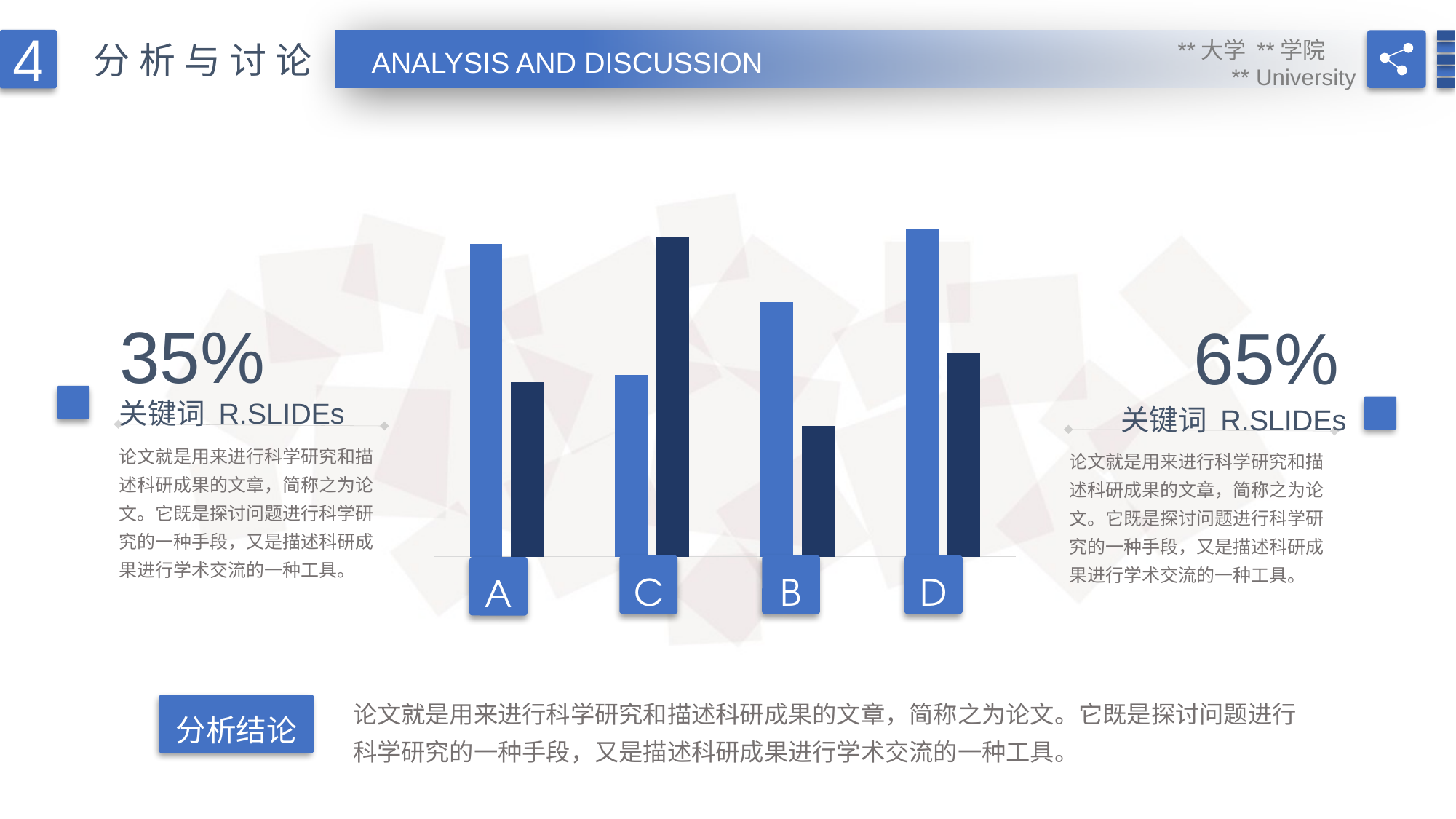

4
**大学 **学院
** University

分析与讨论
ANALYSIS AND DISCUSSION

### Chart

| Category | male | female |
|---|---|---|
| A | 4.3 | 2.4 |
| B | 2.5 | 4.4 |
| C | 3.5 | 1.8 |
| D | 4.5 | 2.8 |
35%
65%
关键词 R.SLIDEs

关键词 R.SLIDEs

论文就是用来进行科学研究和描述科研成果的文章，简称之为论文。它既是探讨问题进行科学研究的一种手段，又是描述科研成果进行学术交流的一种工具。
论文就是用来进行科学研究和描述科研成果的文章，简称之为论文。它既是探讨问题进行科学研究的一种手段，又是描述科研成果进行学术交流的一种工具。
C
B
D
A
论文就是用来进行科学研究和描述科研成果的文章，简称之为论文。它既是探讨问题进行科学研究的一种手段，又是描述科研成果进行学术交流的一种工具。
分析结论